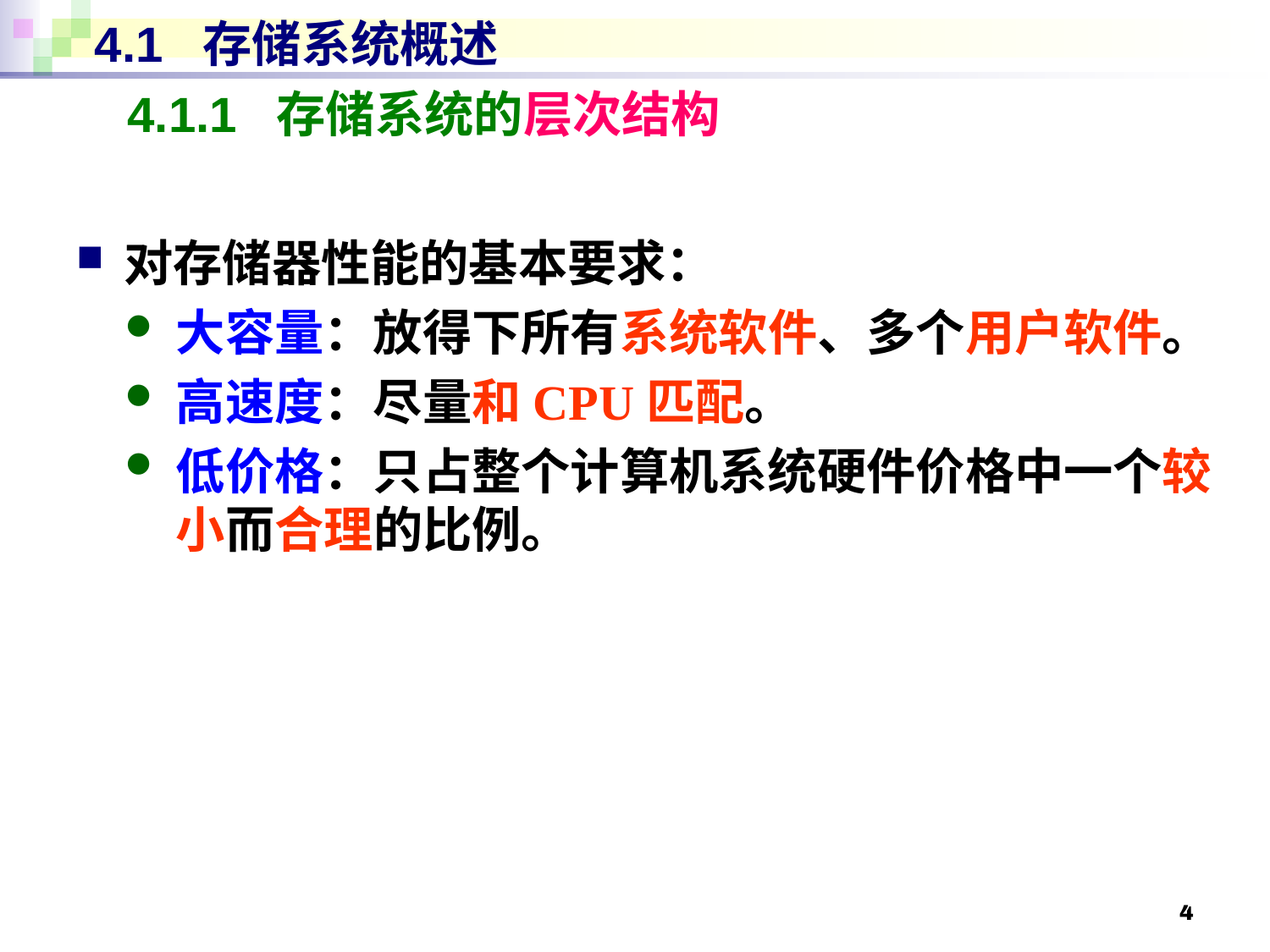

# 4.1  存储系统概述
4.1.1  存储系统的层次结构
对存储器性能的基本要求：
大容量：放得下所有系统软件、多个用户软件。
高速度：尽量和CPU匹配。
低价格：只占整个计算机系统硬件价格中一个较小而合理的比例。
4